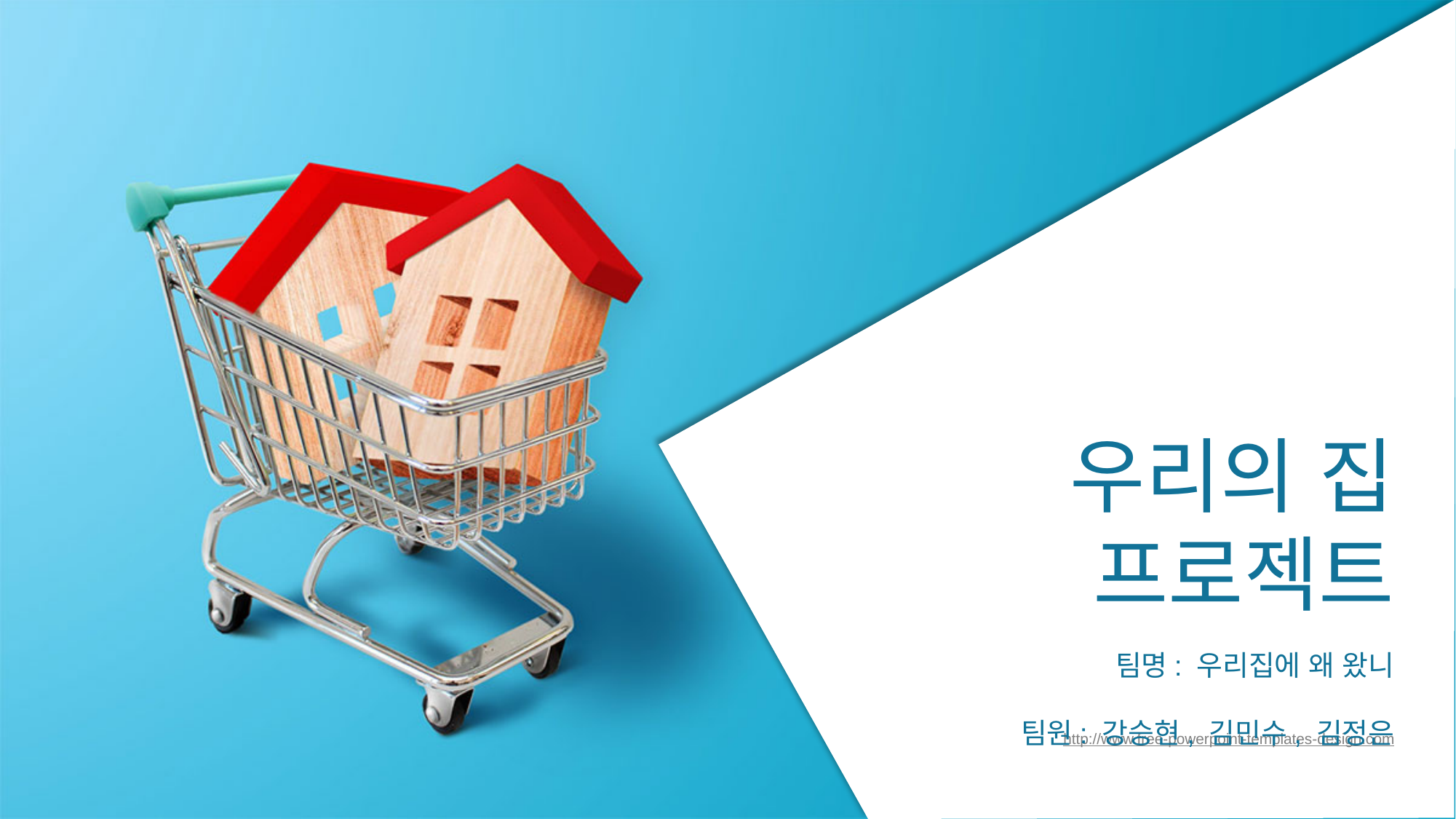

우리의 집
프로젝트
팀명: 우리집에 왜 왔니
팀원: 강승현, 김민수, 김정은
http://www.free-powerpoint-templates-design.com